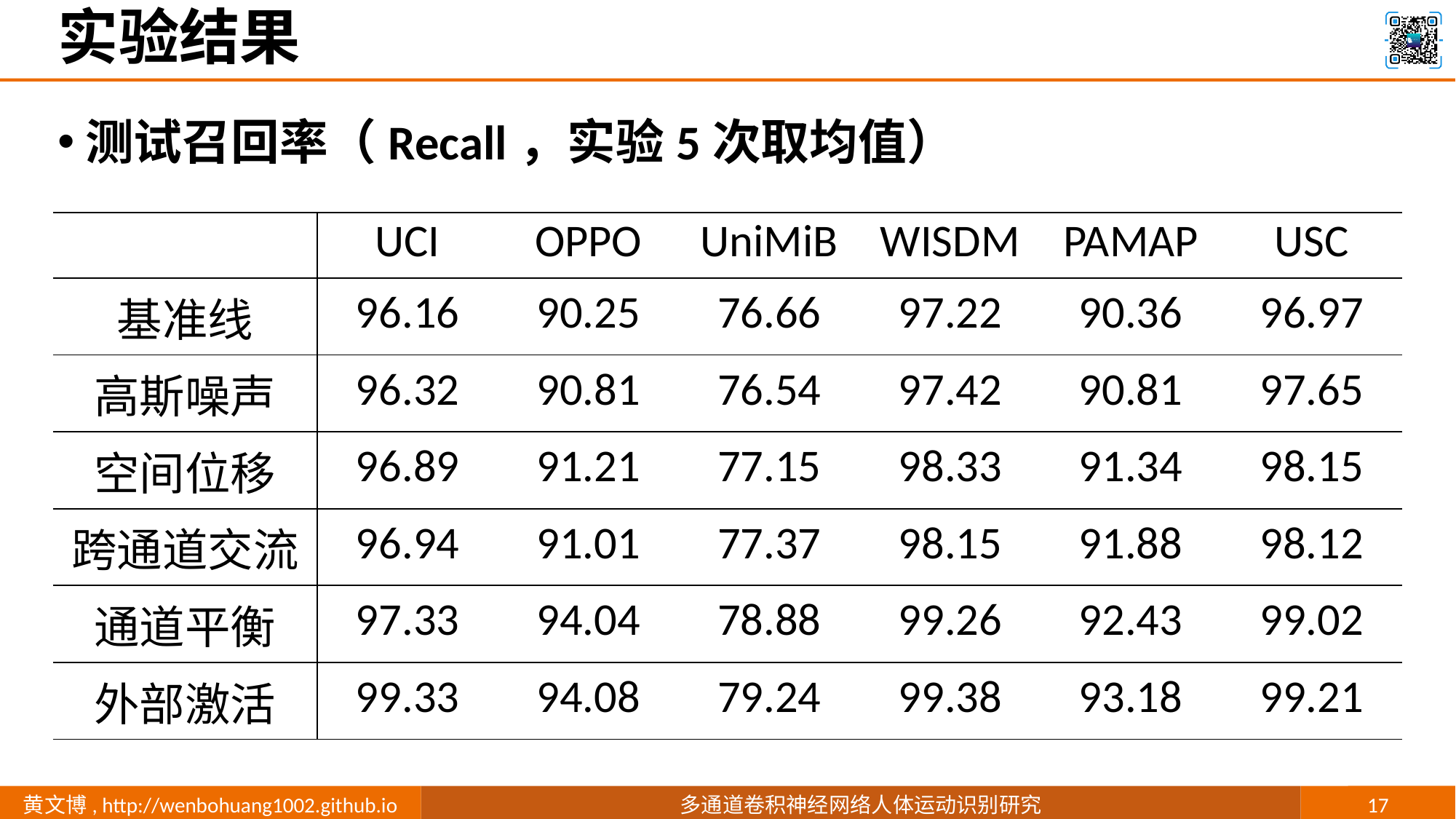

# 实验结果
测试召回率（Recall，实验5次取均值）

|  | UCI | OPPO | UniMiB | WISDM | PAMAP | USC |
| --- | --- | --- | --- | --- | --- | --- |
| 基准线 | 96.16 | 90.25 | 76.66 | 97.22 | 90.36 | 96.97 |
| 高斯噪声 | 96.32 | 90.81 | 76.54 | 97.42 | 90.81 | 97.65 |
| 空间位移 | 96.89 | 91.21 | 77.15 | 98.33 | 91.34 | 98.15 |
| 跨通道交流 | 96.94 | 91.01 | 77.37 | 98.15 | 91.88 | 98.12 |
| 通道平衡 | 97.33 | 94.04 | 78.88 | 99.26 | 92.43 | 99.02 |
| 外部激活 | 99.33 | 94.08 | 79.24 | 99.38 | 93.18 | 99.21 |